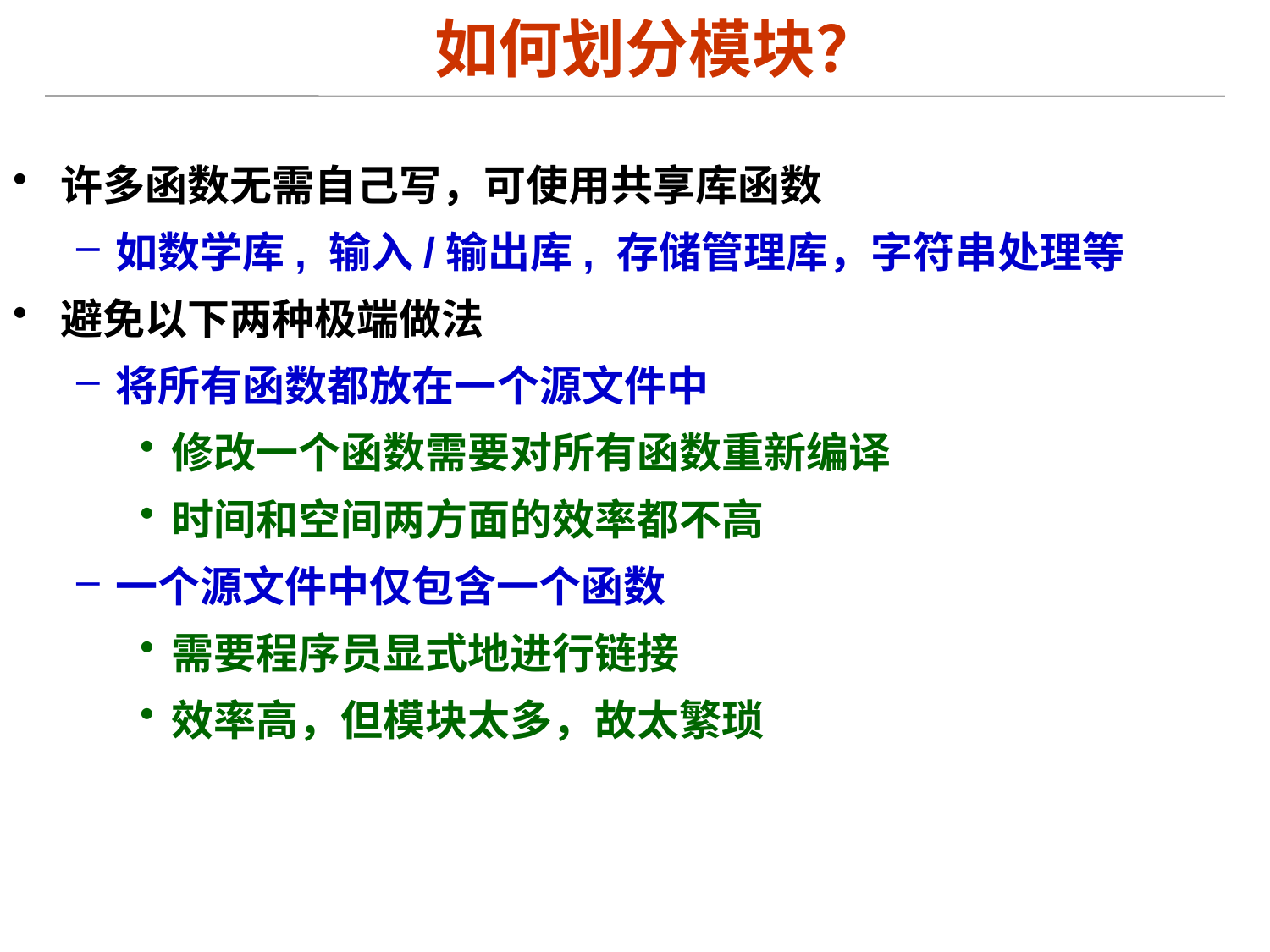

如何划分模块？
许多函数无需自己写，可使用共享库函数
如数学库, 输入/输出库, 存储管理库，字符串处理等
避免以下两种极端做法
将所有函数都放在一个源文件中
修改一个函数需要对所有函数重新编译
时间和空间两方面的效率都不高
一个源文件中仅包含一个函数
需要程序员显式地进行链接
效率高，但模块太多，故太繁琐